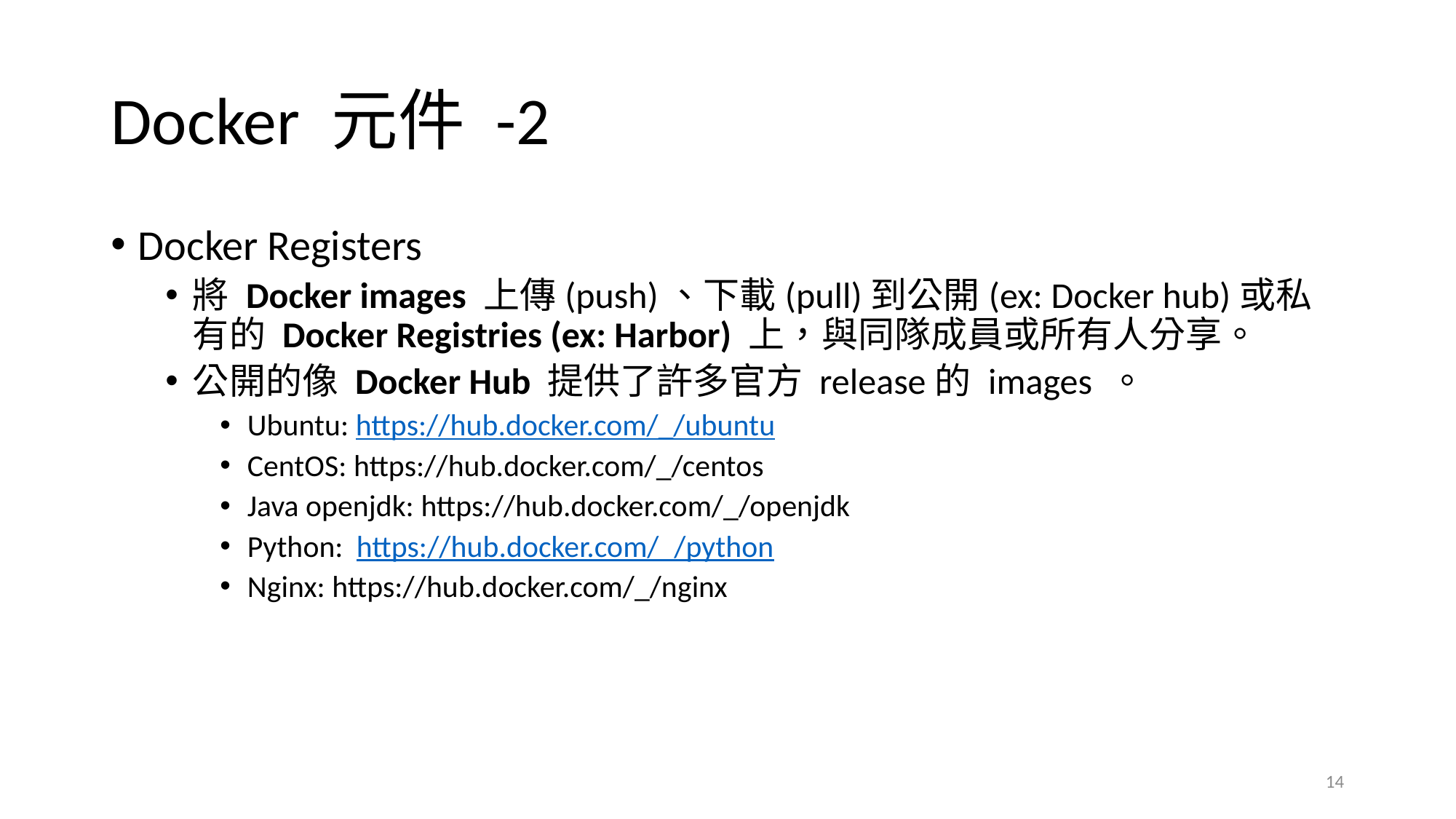

# Docker 元件 -2
Docker Registers
將 Docker images 上傳(push)、下載(pull)到公開(ex: Docker hub)或私有的 Docker Registries (ex: Harbor) 上，與同隊成員或所有人分享。
公開的像 Docker Hub 提供了許多官方 release的 images 。
Ubuntu: https://hub.docker.com/_/ubuntu
CentOS: https://hub.docker.com/_/centos
Java openjdk: https://hub.docker.com/_/openjdk
Python:	https://hub.docker.com/_/python
Nginx: https://hub.docker.com/_/nginx

14